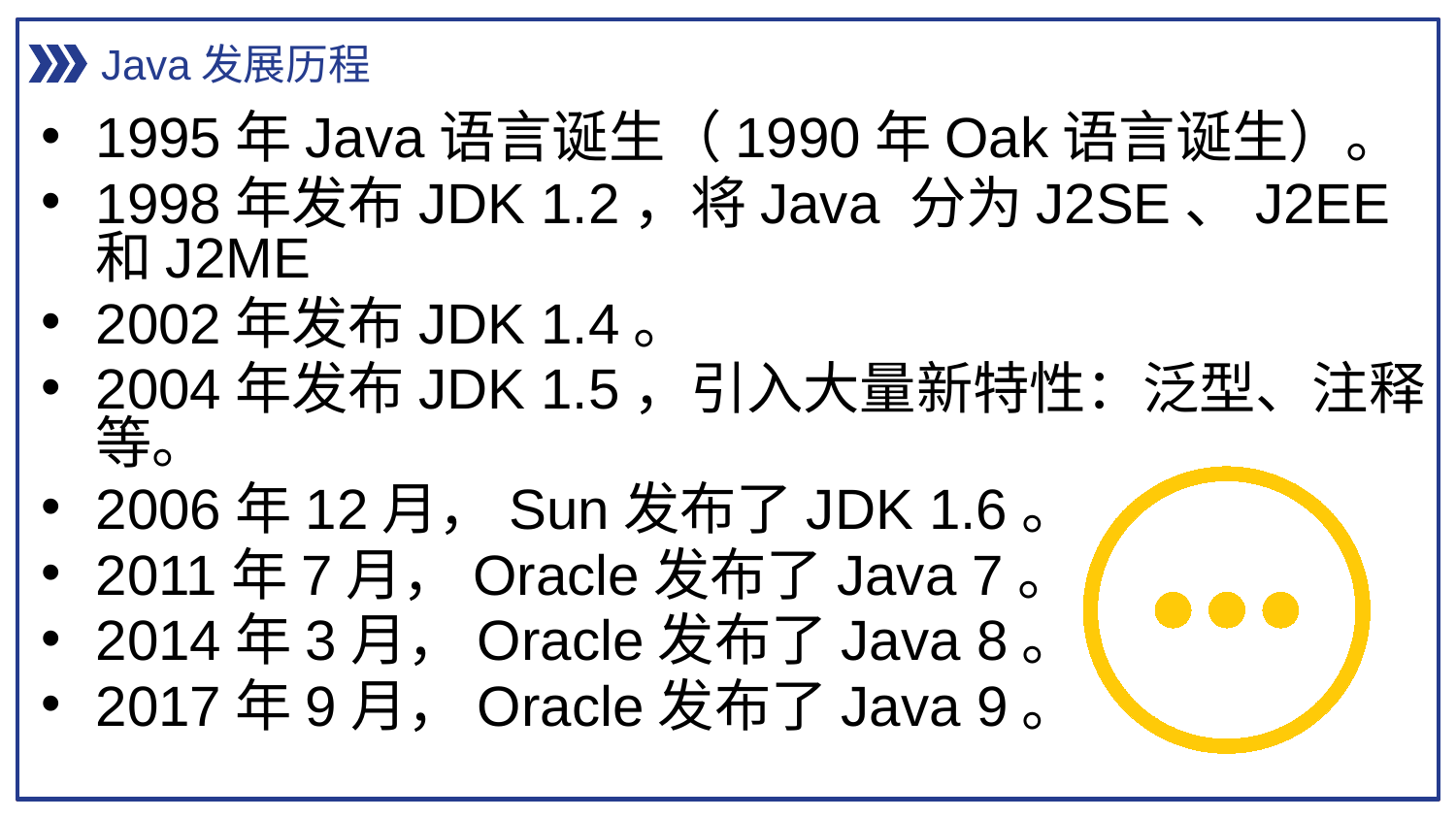

Java发展历程

1995年Java语言诞生（1990年Oak语言诞生）。
1998年发布JDK 1.2，将Java 分为J2SE、J2EE和J2ME
2002年发布JDK 1.4。
2004年发布JDK 1.5，引入大量新特性：泛型、注释等。
2006年12月，Sun发布了JDK 1.6。
2011年7月，Oracle发布了Java 7。
2014年3月，Oracle发布了Java 8。
2017年9月，Oracle发布了Java 9。